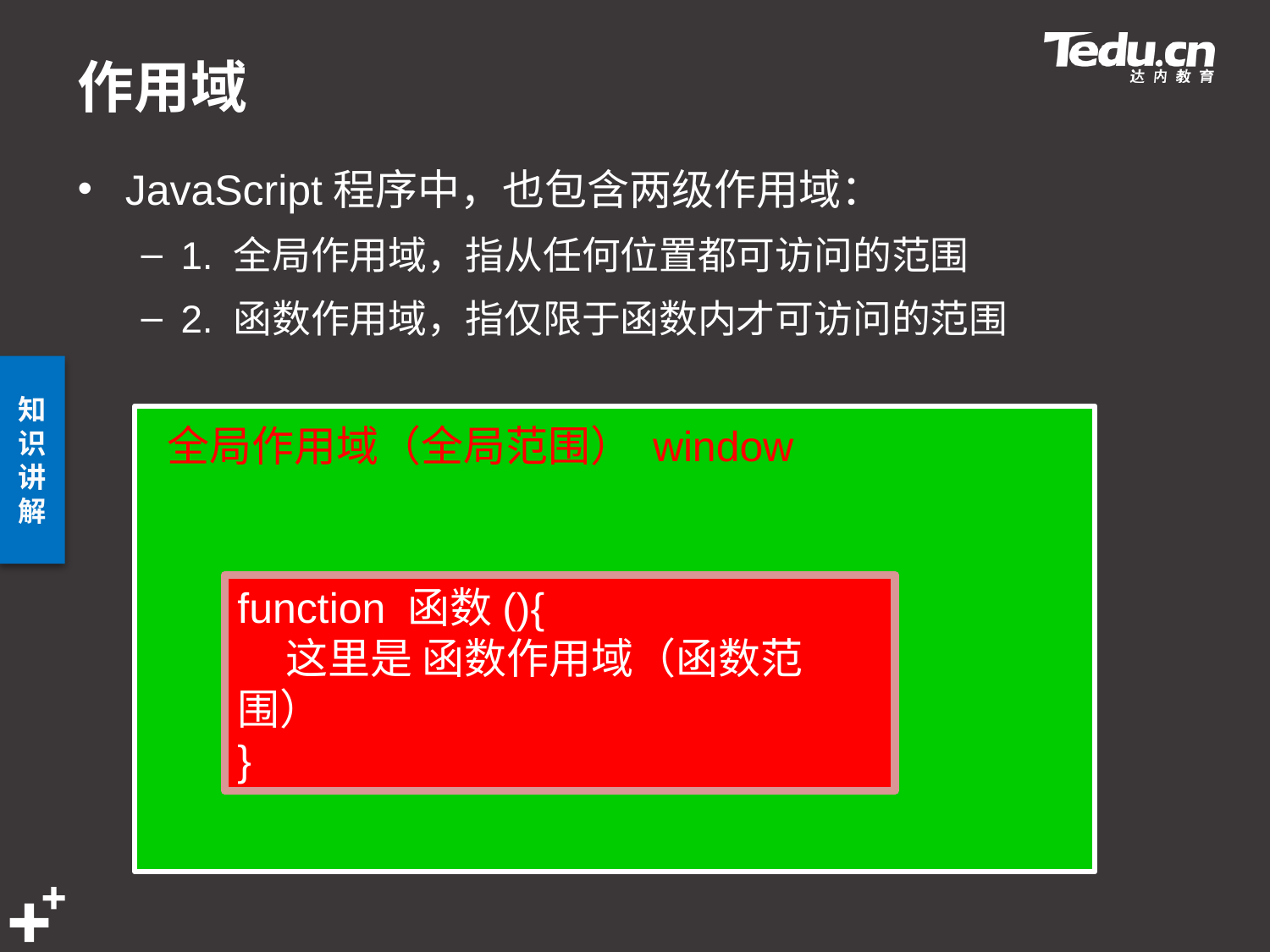

# 作用域
JavaScript程序中，也包含两级作用域：
1. 全局作用域，指从任何位置都可访问的范围
2. 函数作用域，指仅限于函数内才可访问的范围

全局作用域（全局范围） window
function 函数(){
    这里是 函数作用域（函数范围）
}